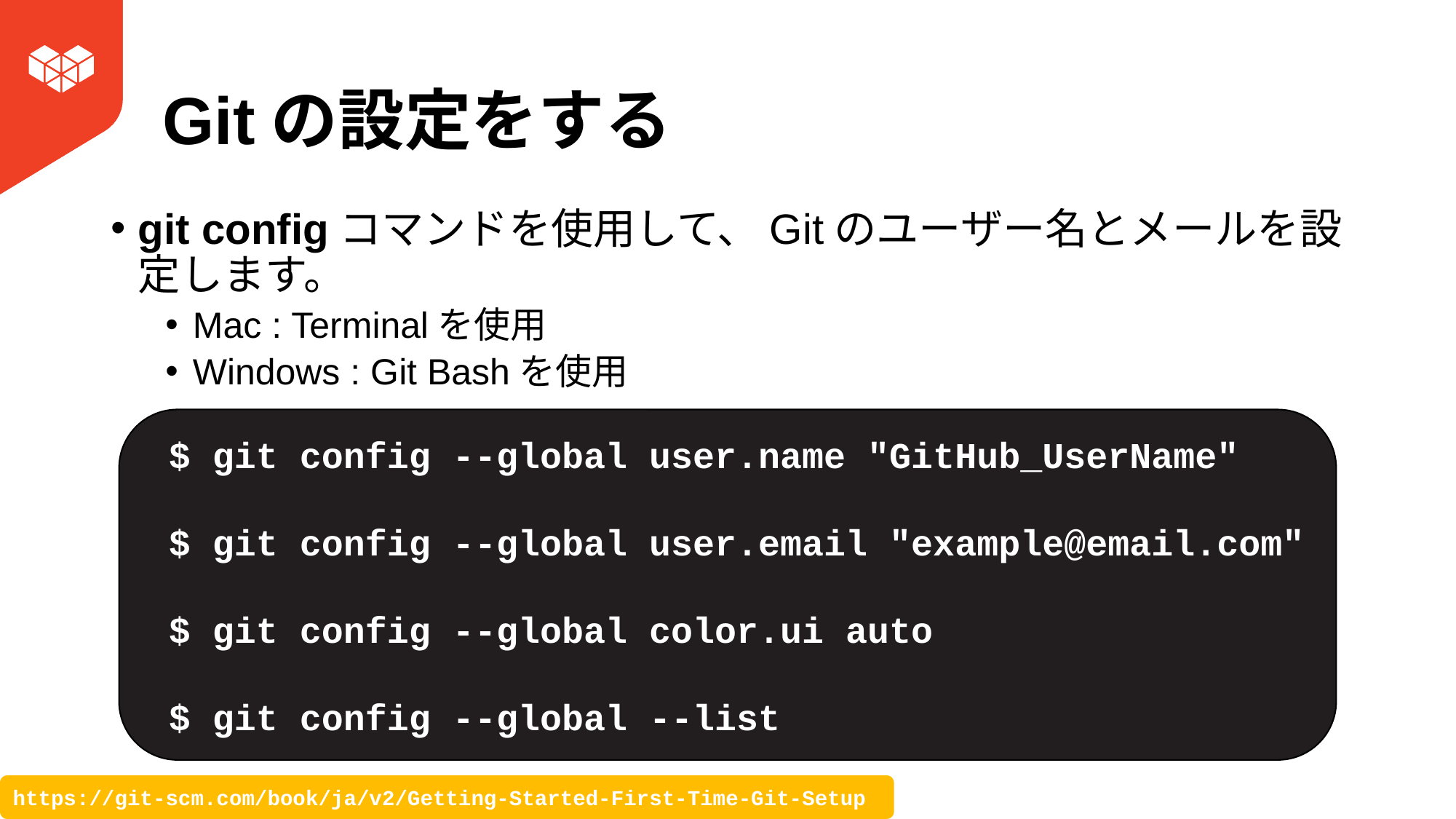

# Gitの設定をする
git configコマンドを使用して、Gitのユーザー名とメールを設定します。
Mac : Terminalを使用
Windows : Git Bashを使用
 $ git config --global user.name "GitHub_UserName"

 $ git config --global user.email "example@email.com"

 $ git config --global color.ui auto

 $ git config --global --list
https://git-scm.com/book/ja/v2/Getting-Started-First-Time-Git-Setup